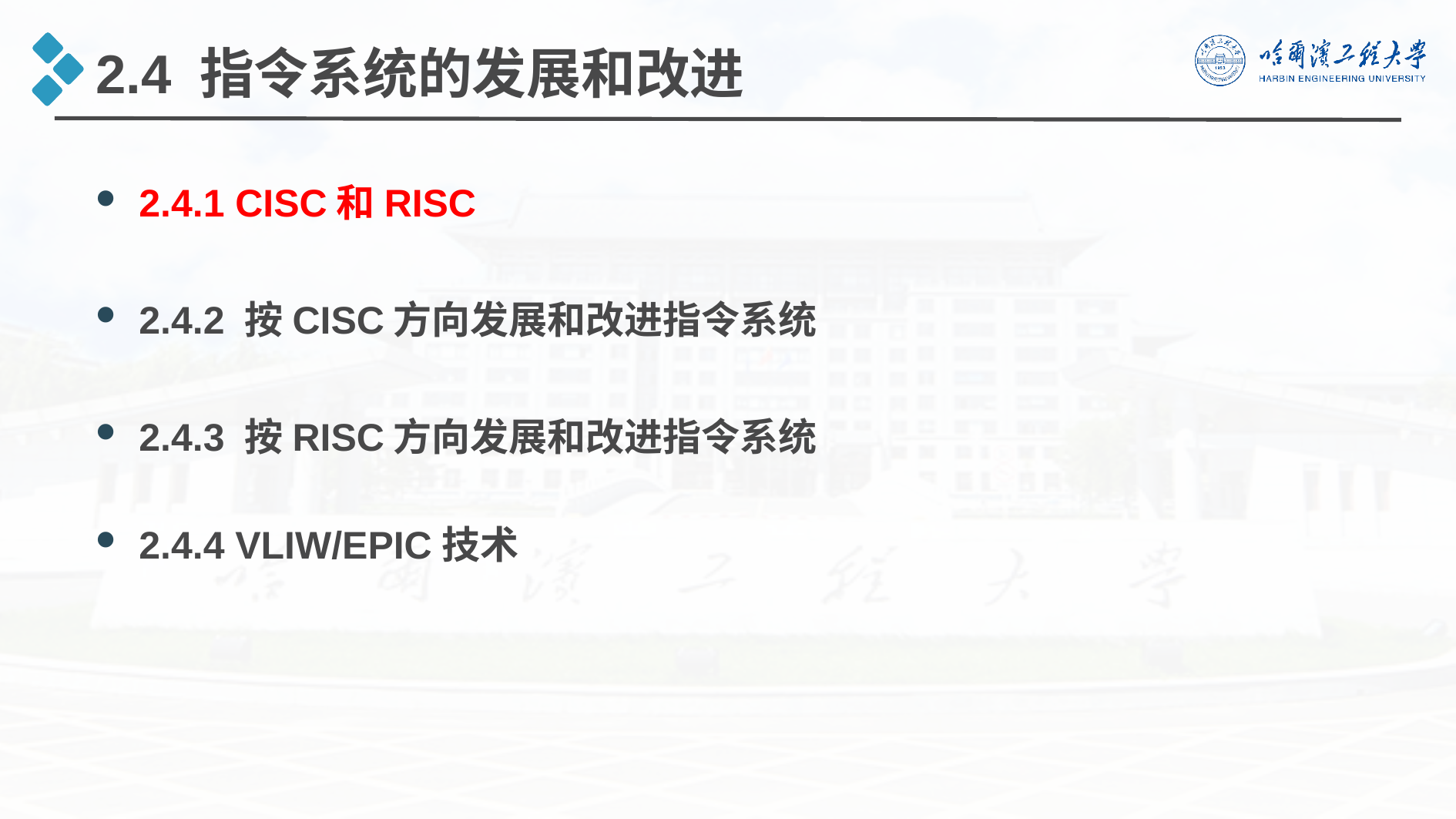

2.4 指令系统的发展和改进

2.4.1 CISC和RISC

2.4.2 按CISC方向发展和改进指令系统

2.4.3 按RISC方向发展和改进指令系统

2.4.4 VLIW/EPIC技术